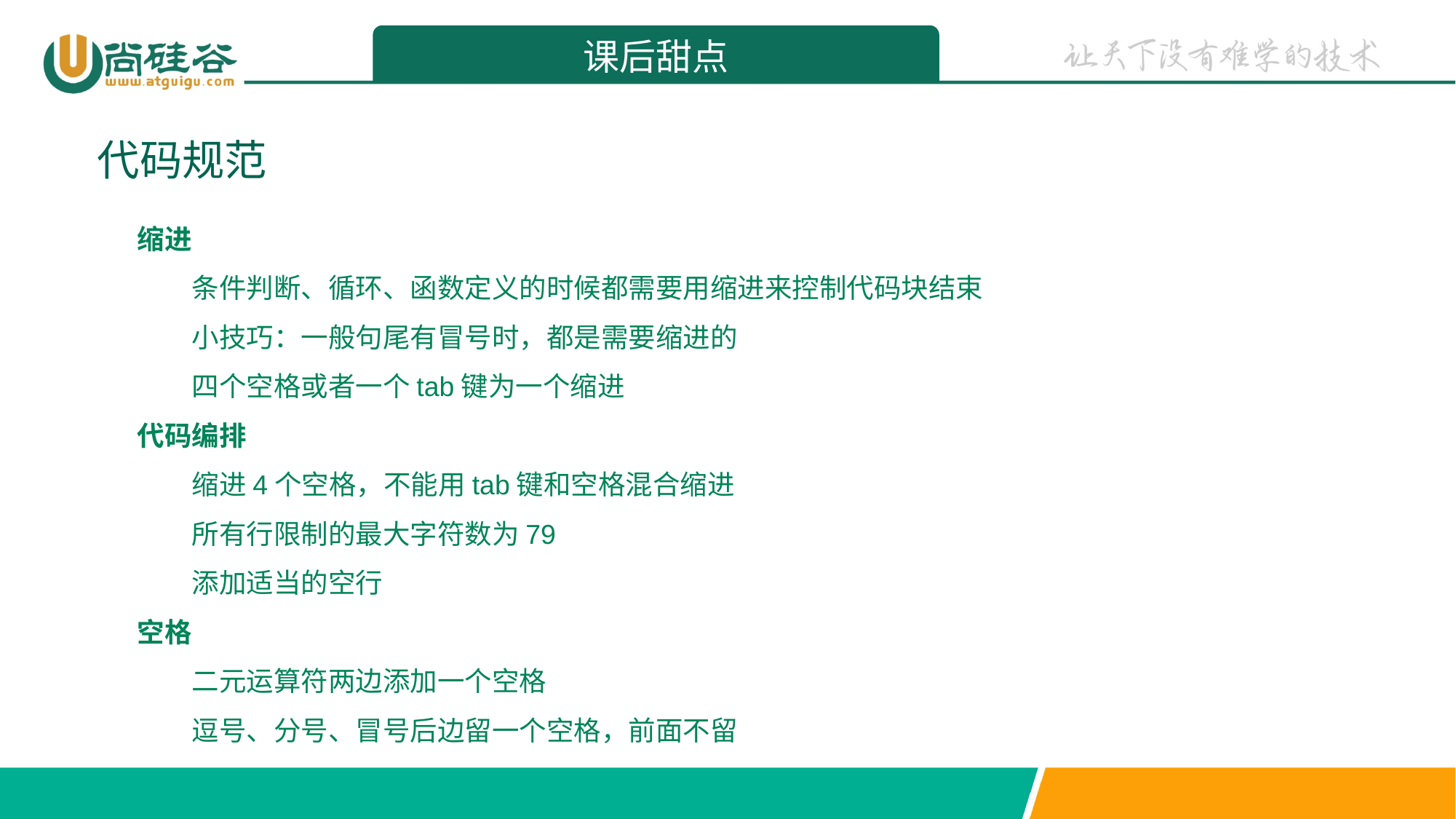

课后甜点
代码规范
缩进
条件判断、循环、函数定义的时候都需要用缩进来控制代码块结束
小技巧：一般句尾有冒号时，都是需要缩进的
四个空格或者一个tab键为一个缩进
代码编排
缩进4个空格，不能用tab键和空格混合缩进
所有行限制的最大字符数为79
添加适当的空行
空格
二元运算符两边添加一个空格
逗号、分号、冒号后边留一个空格，前面不留